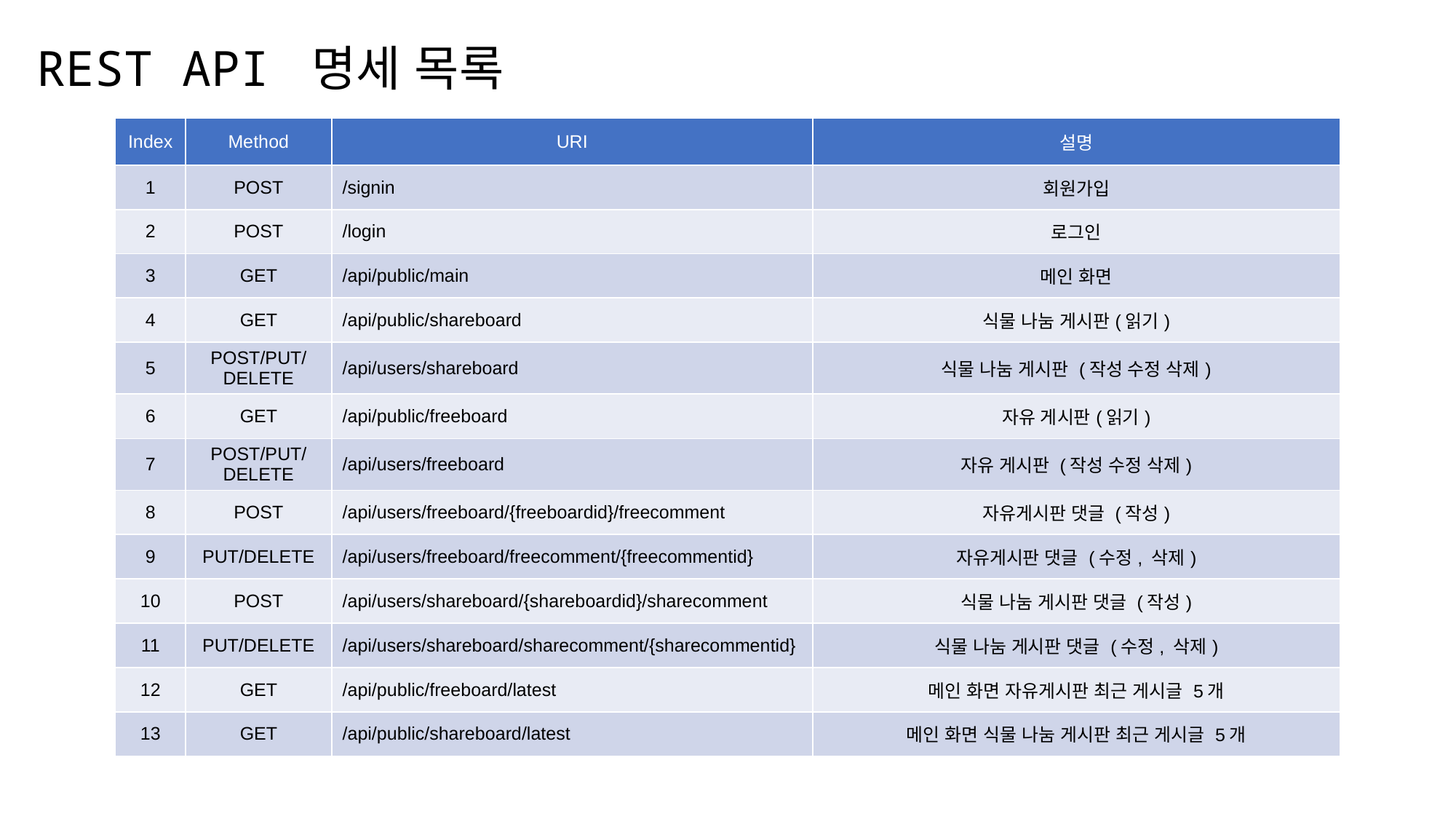

# REST API 명세 목록
| Index | Method | URI | 설명 |
| --- | --- | --- | --- |
| 1 | POST | /signin | 회원가입 |
| 2 | POST | /login | 로그인 |
| 3 | GET | /api/public/main | 메인 화면 |
| 4 | GET | /api/public/shareboard | 식물 나눔 게시판(읽기) |
| 5 | POST/PUT/ DELETE | /api/users/shareboard | 식물 나눔 게시판 (작성 수정 삭제) |
| 6 | GET | /api/public/freeboard | 자유 게시판(읽기) |
| 7 | POST/PUT/ DELETE | /api/users/freeboard | 자유 게시판 (작성 수정 삭제) |
| 8 | POST | /api/users/freeboard/{freeboardid}/freecomment | 자유게시판 댓글 (작성) |
| 9 | PUT/DELETE | /api/users/freeboard/freecomment/{freecommentid} | 자유게시판 댓글 (수정, 삭제) |
| 10 | POST | /api/users/shareboard/{shareboardid}/sharecomment | 식물 나눔 게시판 댓글 (작성) |
| 11 | PUT/DELETE | /api/users/shareboard/sharecomment/{sharecommentid} | 식물 나눔 게시판 댓글 (수정, 삭제) |
| 12 | GET | /api/public/freeboard/latest | 메인 화면 자유게시판 최근 게시글 5개 |
| 13 | GET | /api/public/shareboard/latest | 메인 화면 식물 나눔 게시판 최근 게시글 5개 |